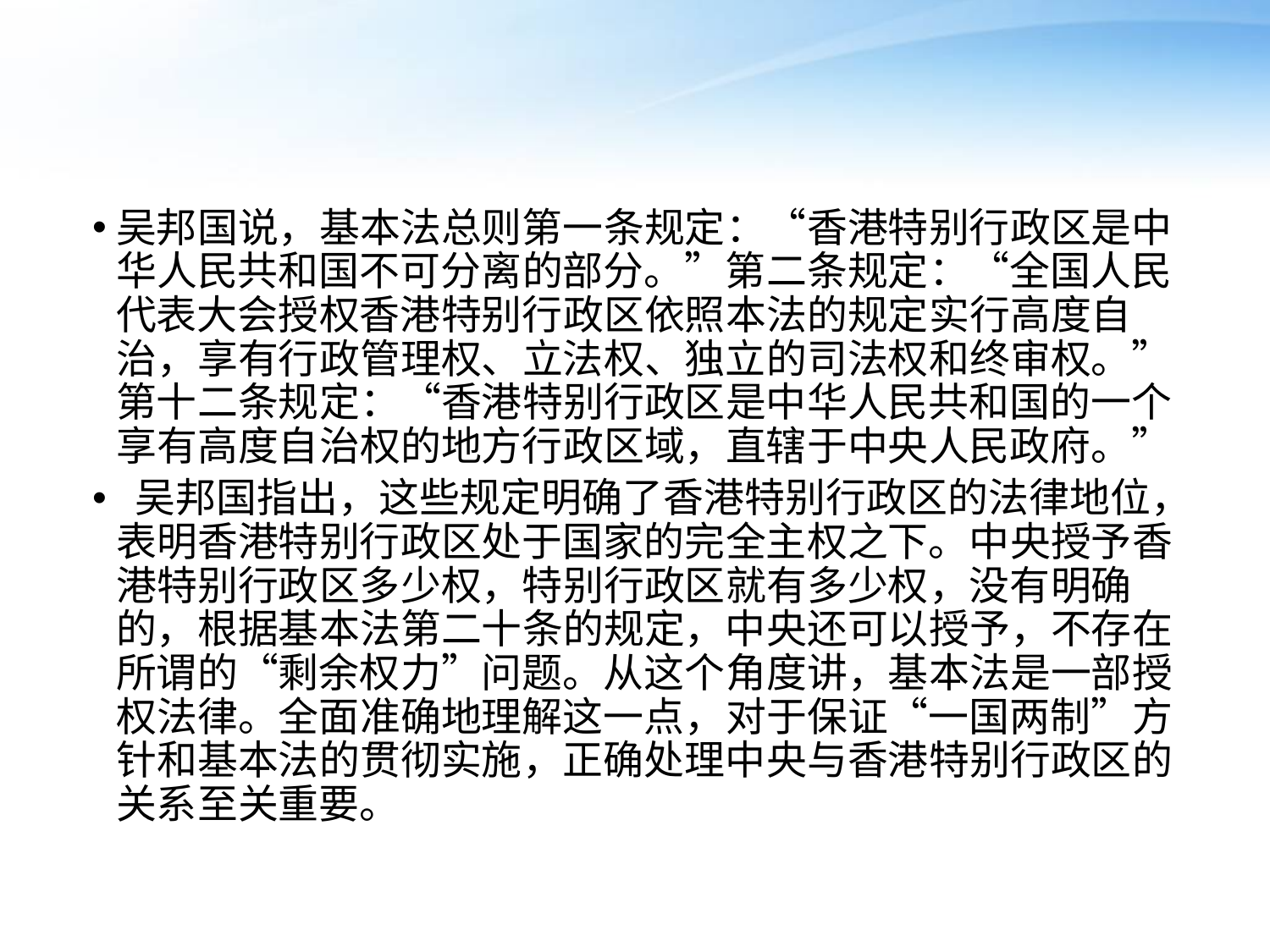

#
吴邦国说，基本法总则第一条规定：“香港特别行政区是中华人民共和国不可分离的部分。”第二条规定：“全国人民代表大会授权香港特别行政区依照本法的规定实行高度自治，享有行政管理权、立法权、独立的司法权和终审权。”第十二条规定：“香港特别行政区是中华人民共和国的一个享有高度自治权的地方行政区域，直辖于中央人民政府。”
 吴邦国指出，这些规定明确了香港特别行政区的法律地位，表明香港特别行政区处于国家的完全主权之下。中央授予香港特别行政区多少权，特别行政区就有多少权，没有明确的，根据基本法第二十条的规定，中央还可以授予，不存在所谓的“剩余权力”问题。从这个角度讲，基本法是一部授权法律。全面准确地理解这一点，对于保证“一国两制”方针和基本法的贯彻实施，正确处理中央与香港特别行政区的关系至关重要。